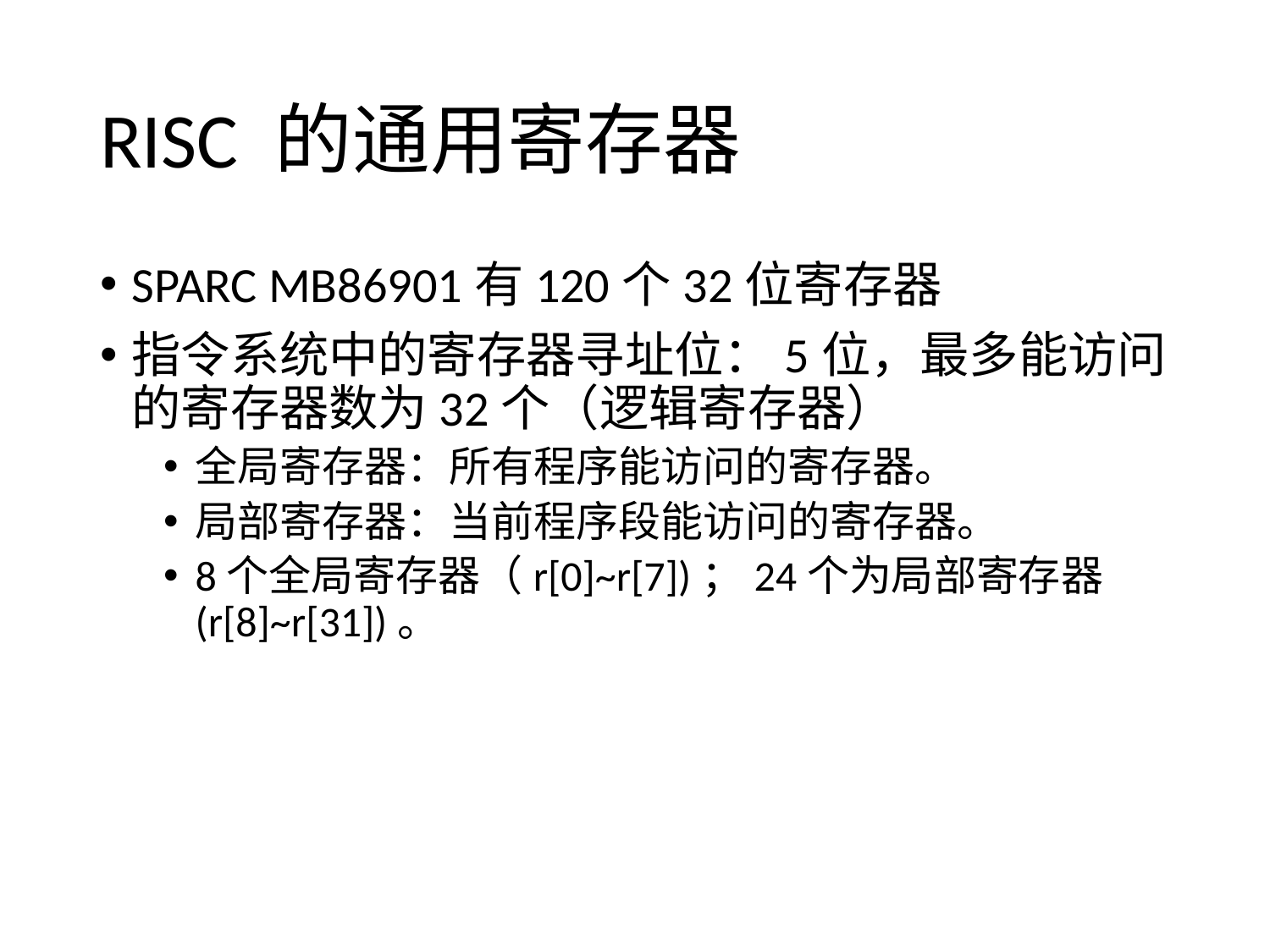

# RISC 的通用寄存器
SPARC MB86901有120个32位寄存器
指令系统中的寄存器寻址位：5位，最多能访问的寄存器数为32个（逻辑寄存器）
全局寄存器：所有程序能访问的寄存器。
局部寄存器：当前程序段能访问的寄存器。
8个全局寄存器（r[0]~r[7])；24个为局部寄存器(r[8]~r[31])。